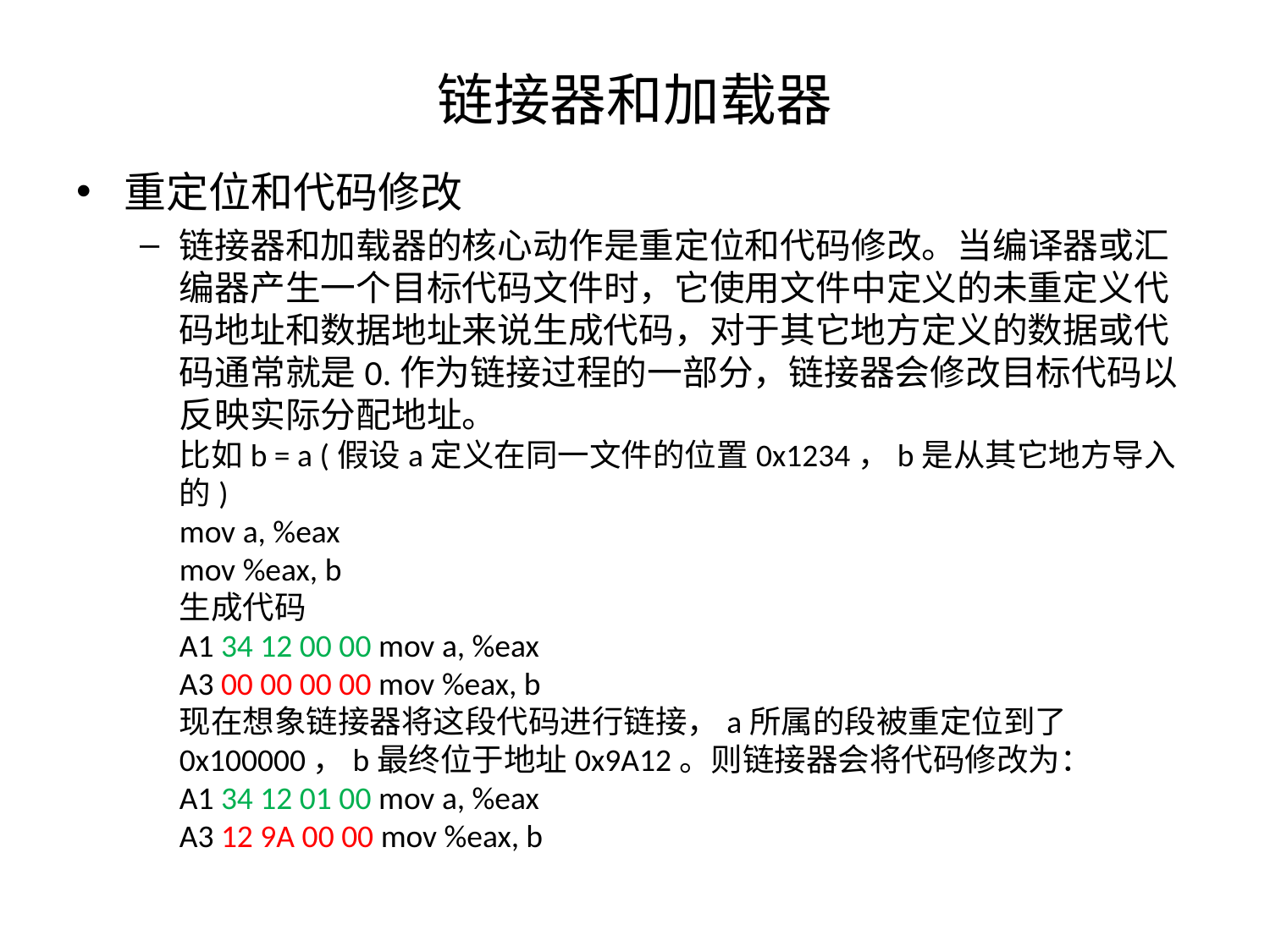

# 链接器和加载器
重定位和代码修改
链接器和加载器的核心动作是重定位和代码修改。当编译器或汇编器产生一个目标代码文件时，它使用文件中定义的未重定义代码地址和数据地址来说生成代码，对于其它地方定义的数据或代码通常就是0.作为链接过程的一部分，链接器会修改目标代码以反映实际分配地址。
比如b = a (假设a定义在同一文件的位置0x1234，b是从其它地方导入的)
mov a, %eax
mov %eax, b
生成代码
A1 34 12 00 00 mov a, %eax
A3 00 00 00 00 mov %eax, b
现在想象链接器将这段代码进行链接，a所属的段被重定位到了0x100000，b最终位于地址0x9A12。则链接器会将代码修改为：
A1 34 12 01 00 mov a, %eax
A3 12 9A 00 00 mov %eax, b